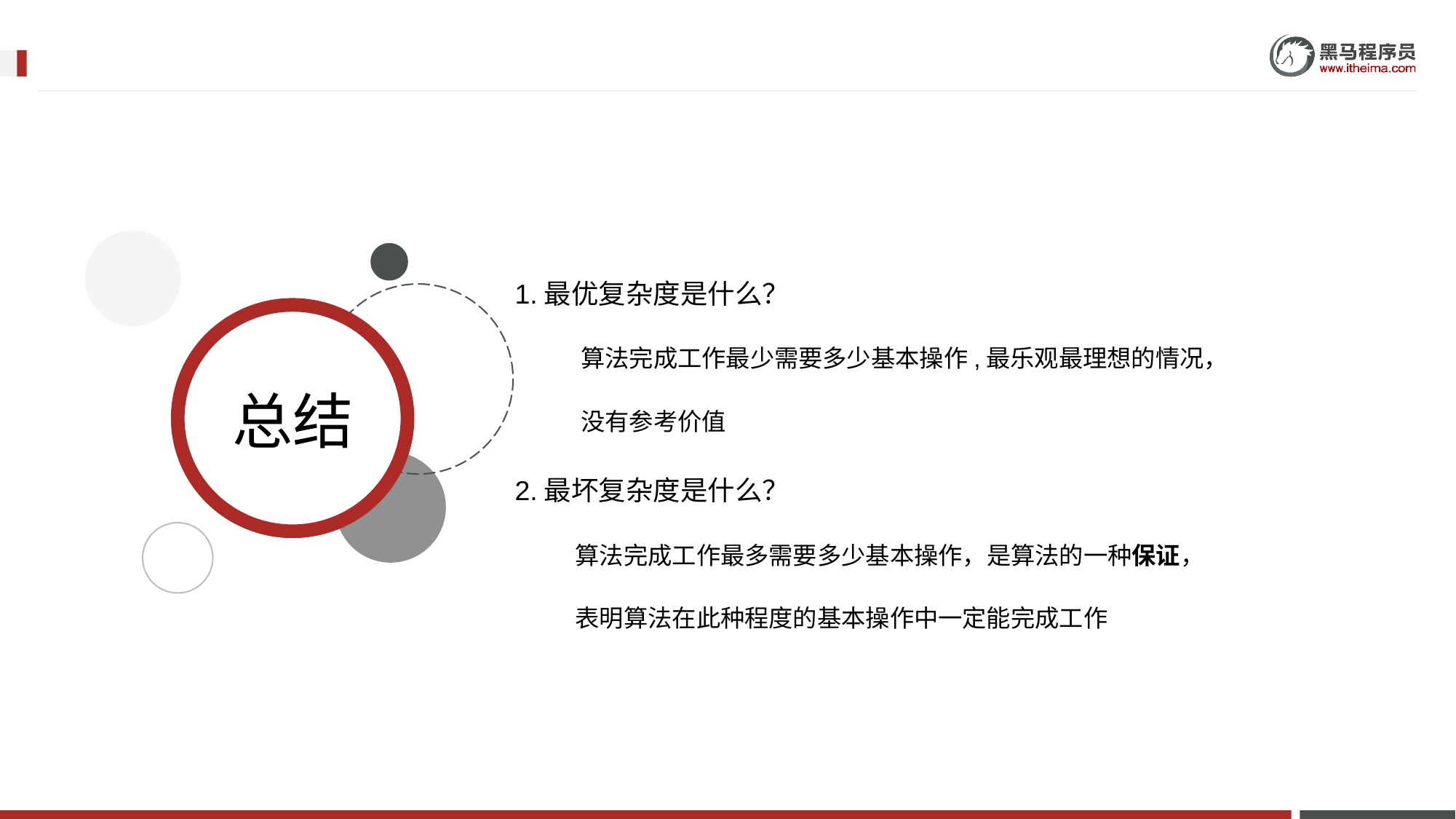

1.最优复杂度是什么？
           算法完成工作最少需要多少基本操作,最乐观最理想的情况，
           没有参考价值
2.最坏复杂度是什么？
          算法完成工作最多需要多少基本操作，是算法的一种保证，
          表明算法在此种程度的基本操作中一定能完成工作